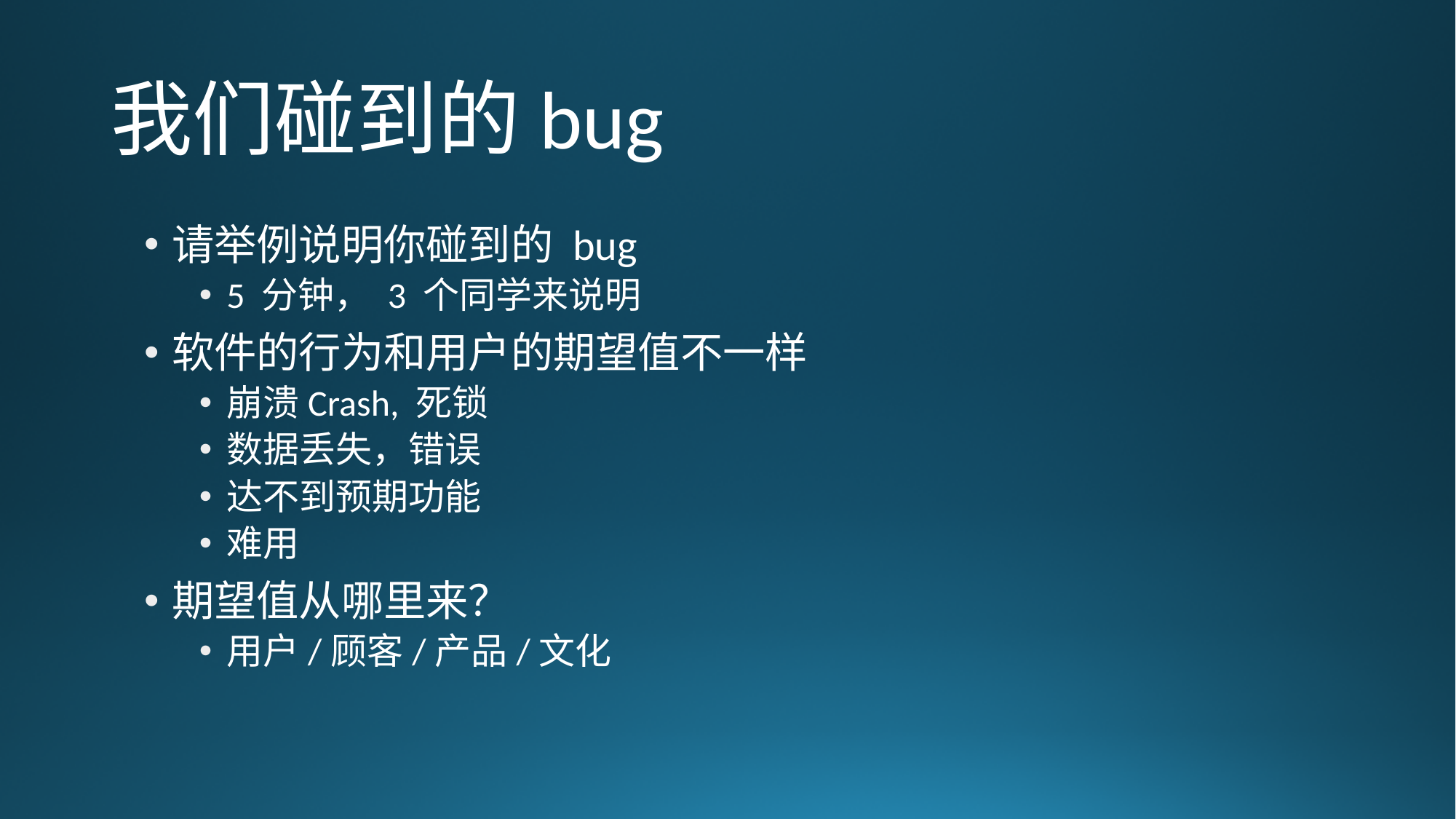

# 我们碰到的bug
请举例说明你碰到的 bug
5 分钟， 3 个同学来说明
软件的行为和用户的期望值不一样
崩溃Crash, 死锁
数据丢失，错误
达不到预期功能
难用
期望值从哪里来？
用户/顾客/产品/文化